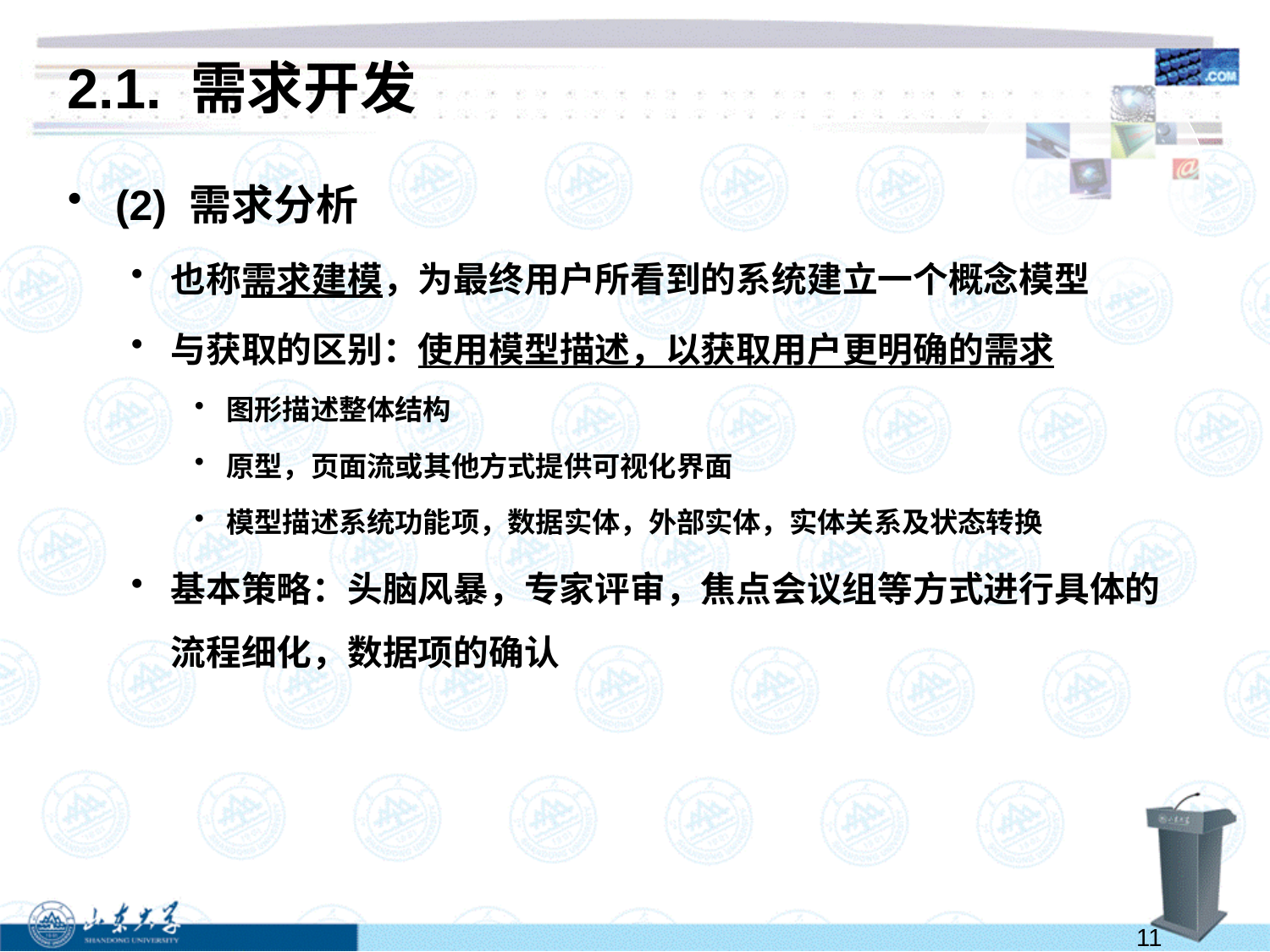

# 2.1. 需求开发
(2) 需求分析
也称需求建模，为最终用户所看到的系统建立一个概念模型
与获取的区别：使用模型描述，以获取用户更明确的需求
图形描述整体结构
原型，页面流或其他方式提供可视化界面
模型描述系统功能项，数据实体，外部实体，实体关系及状态转换
基本策略：头脑风暴，专家评审，焦点会议组等方式进行具体的流程细化，数据项的确认

11